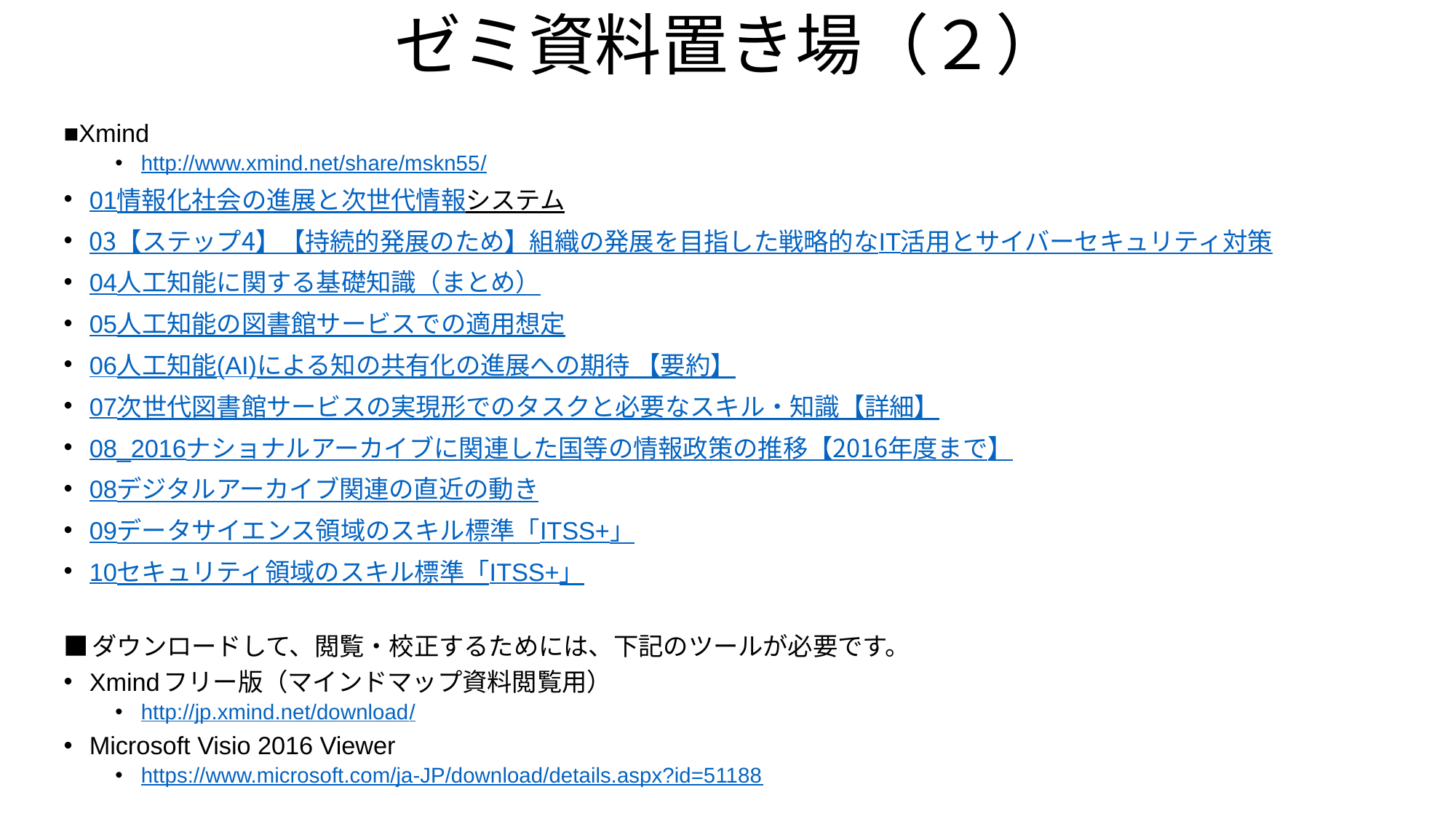

# ゼミ資料置き場（２）
■Xmind
http://www.xmind.net/share/mskn55/
01情報化社会の進展と次世代情報システム
03【ステップ4】【持続的発展のため】組織の発展を目指した戦略的なIT活用とサイバーセキュリティ対策
04人工知能に関する基礎知識（まとめ）
05人工知能の図書館サービスでの適用想定
06人工知能(AI)による知の共有化の進展への期待 【要約】
07次世代図書館サービスの実現形でのタスクと必要なスキル・知識【詳細】
08_2016ナショナルアーカイブに関連した国等の情報政策の推移【2016年度まで】
08デジタルアーカイブ関連の直近の動き
09データサイエンス領域のスキル標準「ITSS+」
10セキュリティ領域のスキル標準「ITSS+」

■ダウンロードして、閲覧・校正するためには、下記のツールが必要です。
Xmindフリー版（マインドマップ資料閲覧用）
http://jp.xmind.net/download/
Microsoft Visio 2016 Viewer
https://www.microsoft.com/ja-JP/download/details.aspx?id=51188